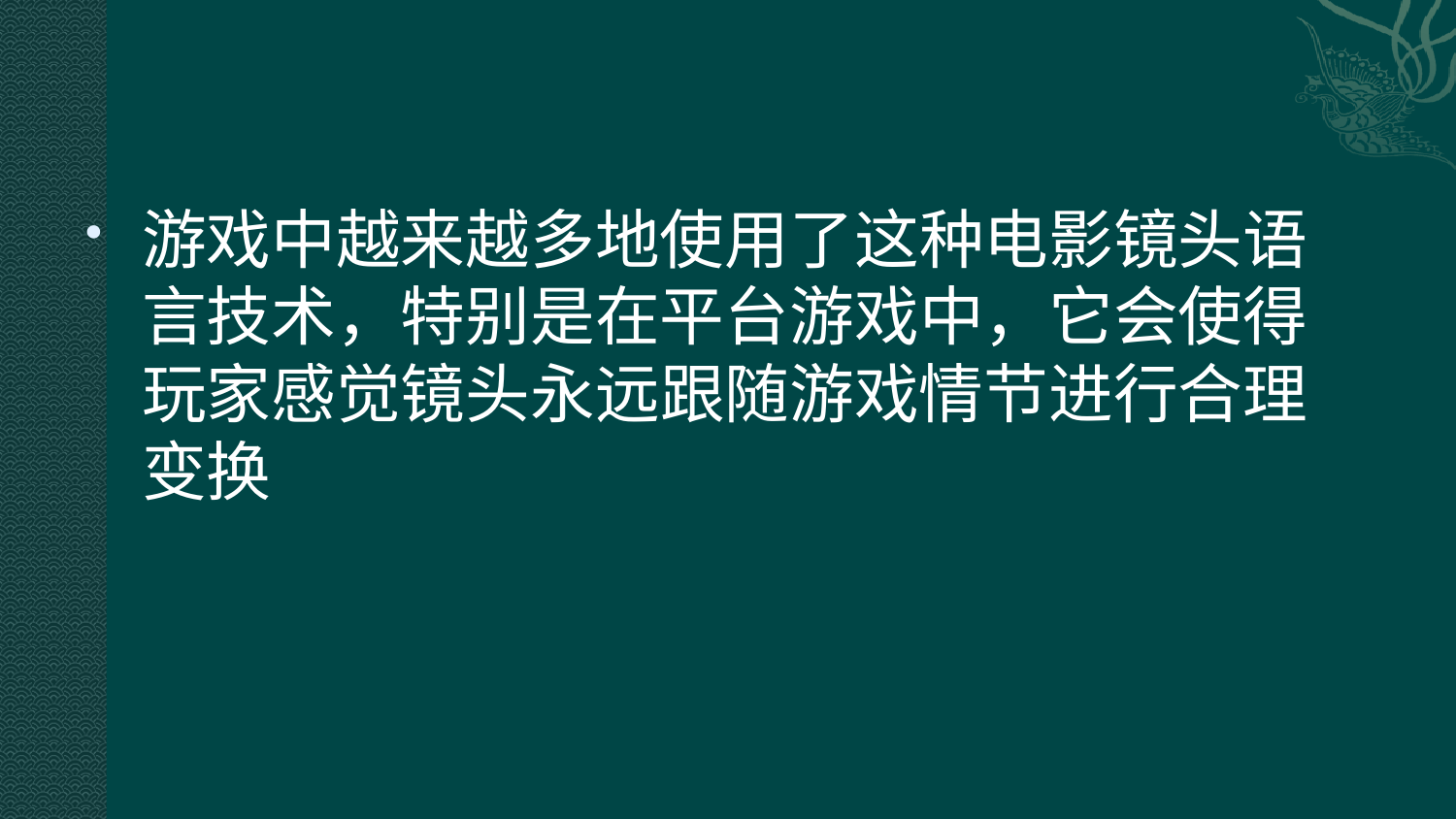

#
游戏中越来越多地使用了这种电影镜头语言技术，特别是在平台游戏中，它会使得玩家感觉镜头永远跟随游戏情节进行合理变换